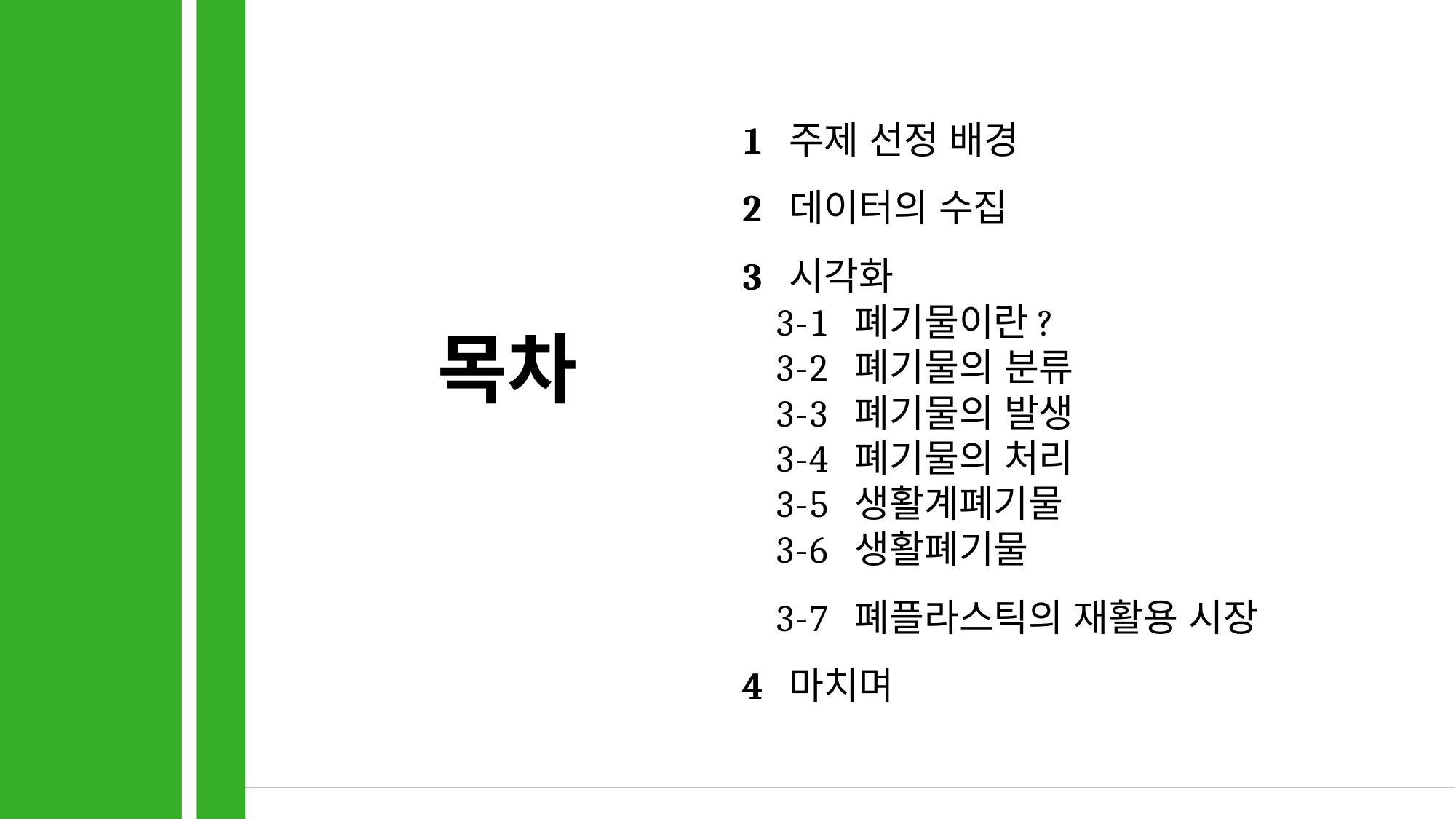

1  주제 선정 배경
2  데이터의 수집
3  시각화
    3-1  폐기물이란?
    3-2  폐기물의 분류
    3-3  폐기물의 발생
    3-4  폐기물의 처리
    3-5  생활계폐기물
    3-6  생활폐기물
    3-7  폐플라스틱의 재활용 시장
4  마치며
목차
2